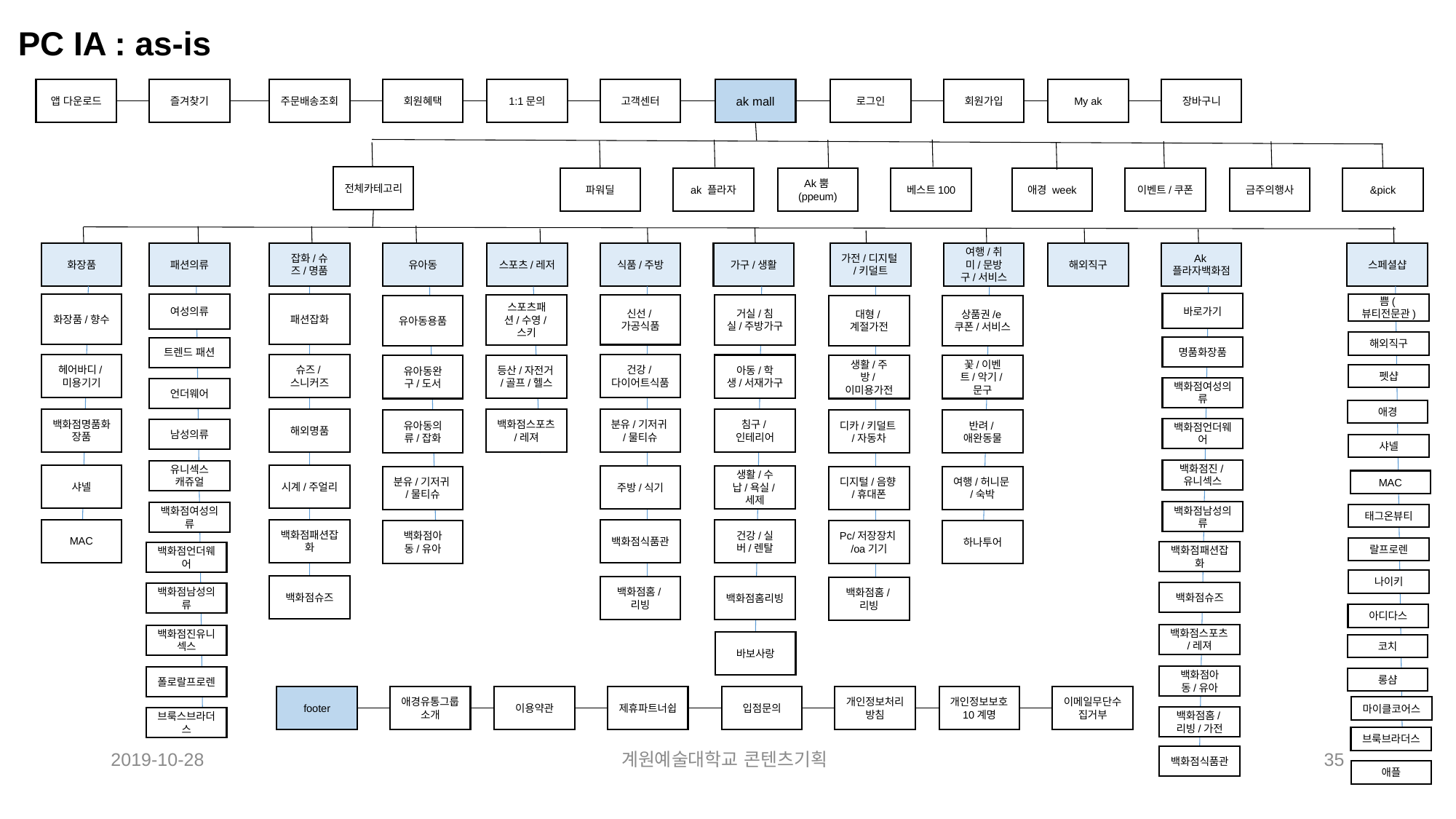

PC IA : as-is
앱 다운로드
즐겨찾기
주문배송조회
회원혜택
1:1문의
고객센터
ak mall
로그인
회원가입
My ak
장바구니
전체카테고리
파워딜
ak 플라자
Ak뿜(ppeum)
베스트100
애경 week
이벤트/쿠폰
금주의행사
&pick
화장품
패션의류
잡화/슈즈/명품
유아동
스포츠/레저
식품/주방
가구/생활
가전/디지털/키덜트
여행/취미/문방구/서비스
해외직구
Ak플라자백화점
스페셜샵
바로가기
쁨(뷰티전문관)
화장품/향수
여성의류
패션잡화
신선/가공식품
거실/침실/주방가구
스포츠패션/수영/스키
유아동용품
대형/계절가전
상품권/e쿠폰/서비스
해외직구
명품화장품
트렌드 패션
헤어바디/미용기기
슈즈/스니커즈
건강/다이어트식품
아동/학생/서재가구
등산/자전거/골프/헬스
유아동완구/도서
생활/주방/이미용가전
꽃/이벤트/악기/문구
펫샵
백화점여성의류
언더웨어
애경
백화점명품화장품
해외명품
분유/기저귀/물티슈
침구/인테리어
백화점스포츠/레져
유아동의류/잡화
디카/키덜트/자동차
반려/애완동물
백화점언더웨어
남성의류
샤넬
백화점진/유니섹스
유니섹스 캐쥬얼
샤넬
시계/주얼리
주방/식기
생활/수납/욕실/세제
분유/기저귀/물티슈
디지털/음향/휴대폰
여행/허니문/숙박
MAC
백화점남성의류
백화점여성의류
태그온뷰티
MAC
백화점패션잡화
백화점식품관
건강/실버/렌탈
백화점아동/유아
Pc/저장장치/oa기기
하나투어
랄프로렌
백화점패션잡화
백화점언더웨어
나이키
백화점슈즈
백화점홈/리빙
백화점홈리빙
백화점홈/리빙
백화점슈즈
백화점남성의류
아디다스
백화점스포츠/레져
백화점진유니섹스
바보사랑
코치
백화점아동/유아
폴로랄프로렌
롱샴
footer
애경유통그룹소개
이용약관
제휴파트너쉽
입점문의
개인정보처리방침
개인정보보호10계명
이메일무단수집거부
마이클코어스
백화점홈/리빙/가전
브룩스브라더스
브룩브라더스
2019-10-28
계원예술대학교 콘텐츠기획
35
백화점식품관
애플